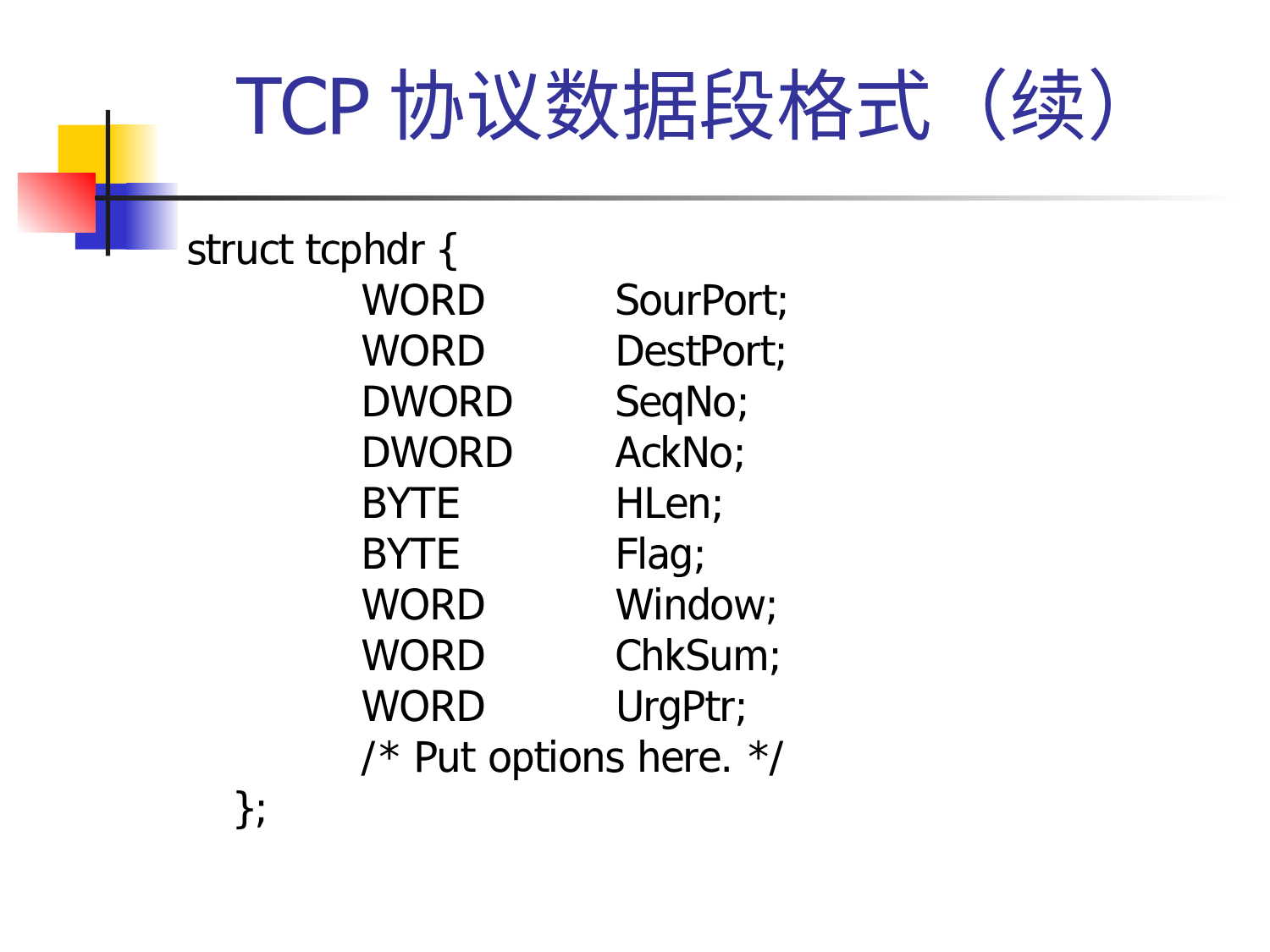

# TCP协议数据段格式（续）
struct tcphdr {
	WORD 	SourPort;
	WORD 	DestPort;
	DWORD 	SeqNo;
	DWORD 	AckNo;
	BYTE 		HLen;
	BYTE 		Flag;
	WORD 	Window;
	WORD 	ChkSum;
	WORD 	UrgPtr;
	/* Put options here. */
};